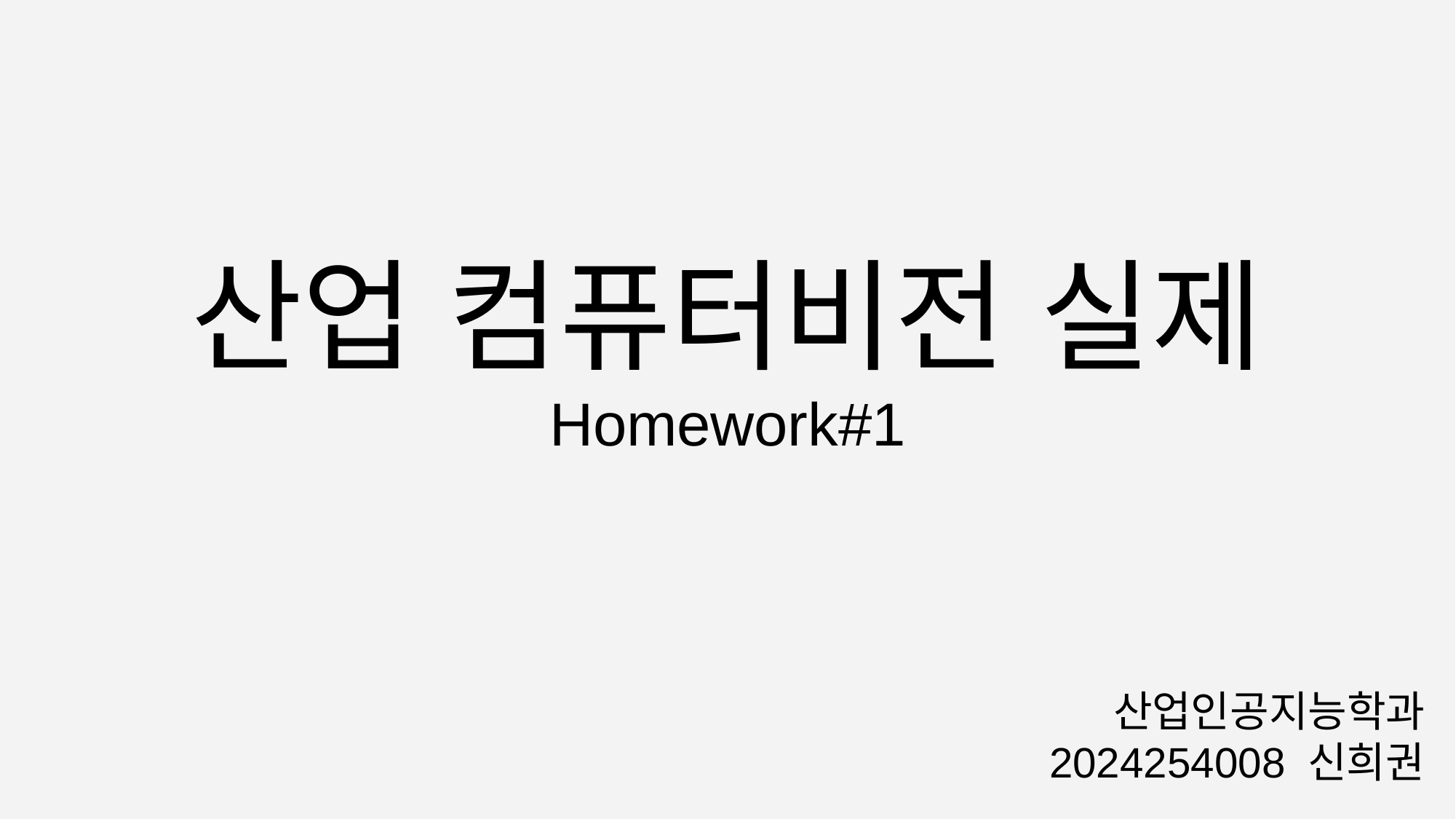

산업 컴퓨터비전 실제
Homework#1
산업인공지능학과
2024254008 신희권